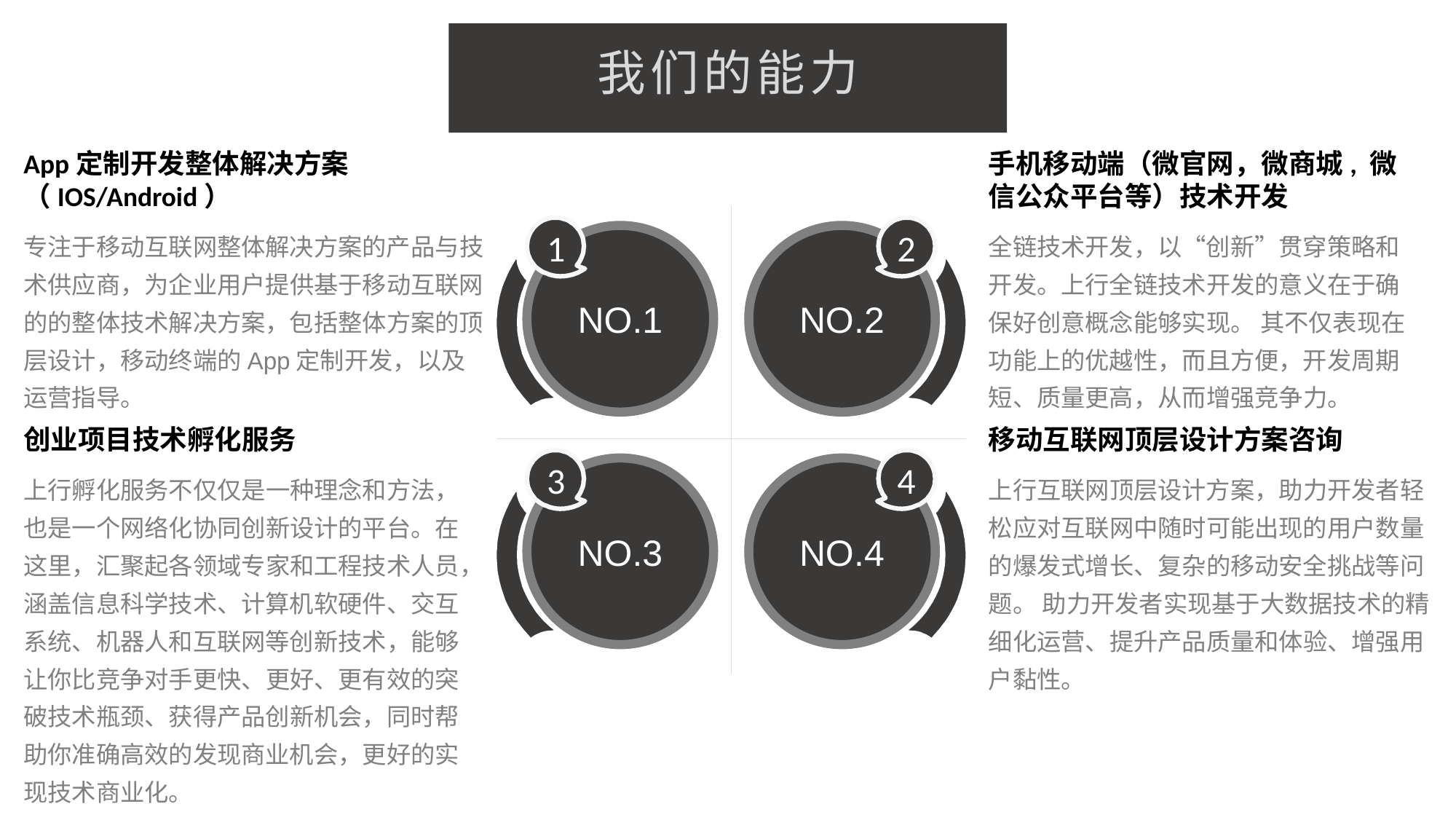

我们的能力
App定制开发整体解决方案 （IOS/Android）
手机移动端（微官网，微商城, 微信公众平台等）技术开发
1
2
专注于移动互联网整体解决方案的产品与技术供应商，为企业用户提供基于移动互联网的的整体技术解决方案，包括整体方案的顶层设计，移动终端的App定制开发，以及运营指导。
全链技术开发，以“创新”贯穿策略和开发。上行全链技术开发的意义在于确保好创意概念能够实现。 其不仅表现在功能上的优越性，而且方便，开发周期短、质量更高，从而增强竞争力。
NO.1
NO.2

创业项目技术孵化服务
移动互联网顶层设计方案咨询
3
4
NO.3
NO.4
上行孵化服务不仅仅是一种理念和方法，也是一个网络化协同创新设计的平台。在这里，汇聚起各领域专家和工程技术人员，涵盖信息科学技术、计算机软硬件、交互系统、机器人和互联网等创新技术，能够让你比竞争对手更快、更好、更有效的突破技术瓶颈、获得产品创新机会，同时帮助你准确高效的发现商业机会，更好的实现技术商业化。
上行互联网顶层设计方案，助力开发者轻松应对互联网中随时可能出现的用户数量的爆发式增长、复杂的移动安全挑战等问题。 助力开发者实现基于大数据技术的精细化运营、提升产品质量和体验、增强用户黏性。